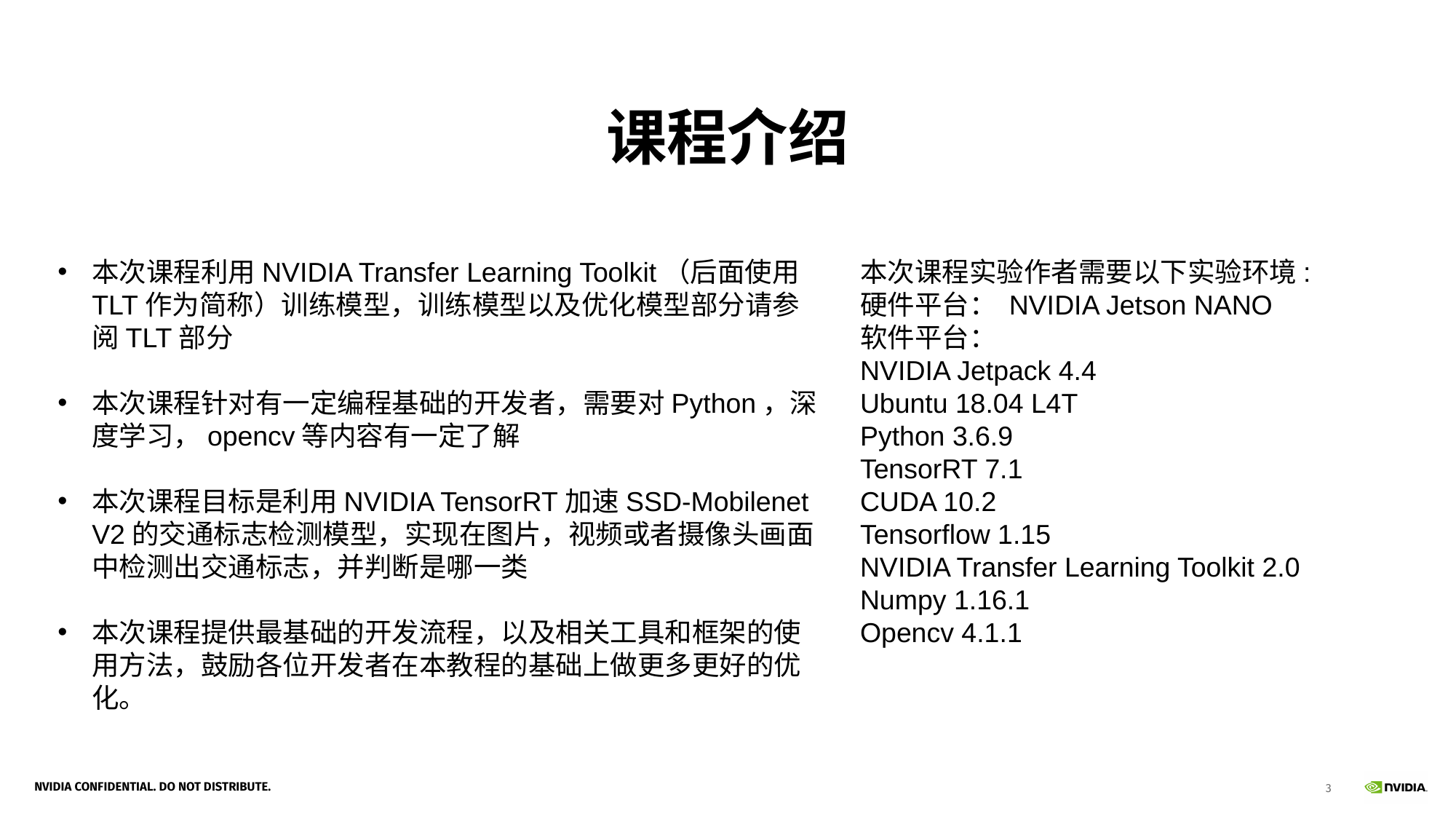

# 课程介绍
本次课程利用NVIDIA Transfer Learning Toolkit（后面使用TLT作为简称）训练模型，训练模型以及优化模型部分请参阅TLT部分

本次课程针对有一定编程基础的开发者，需要对Python，深度学习，opencv等内容有一定了解

本次课程目标是利用NVIDIA TensorRT加速SSD-Mobilenet V2的交通标志检测模型，实现在图片，视频或者摄像头画面中检测出交通标志，并判断是哪一类

本次课程提供最基础的开发流程，以及相关工具和框架的使用方法，鼓励各位开发者在本教程的基础上做更多更好的优化。

本次课程实验作者需要以下实验环境:
硬件平台： NVIDIA Jetson NANO
软件平台：
NVIDIA Jetpack 4.4
Ubuntu 18.04 L4T
Python 3.6.9
TensorRT 7.1
CUDA 10.2
Tensorflow 1.15
NVIDIA Transfer Learning Toolkit 2.0
Numpy 1.16.1
Opencv 4.1.1